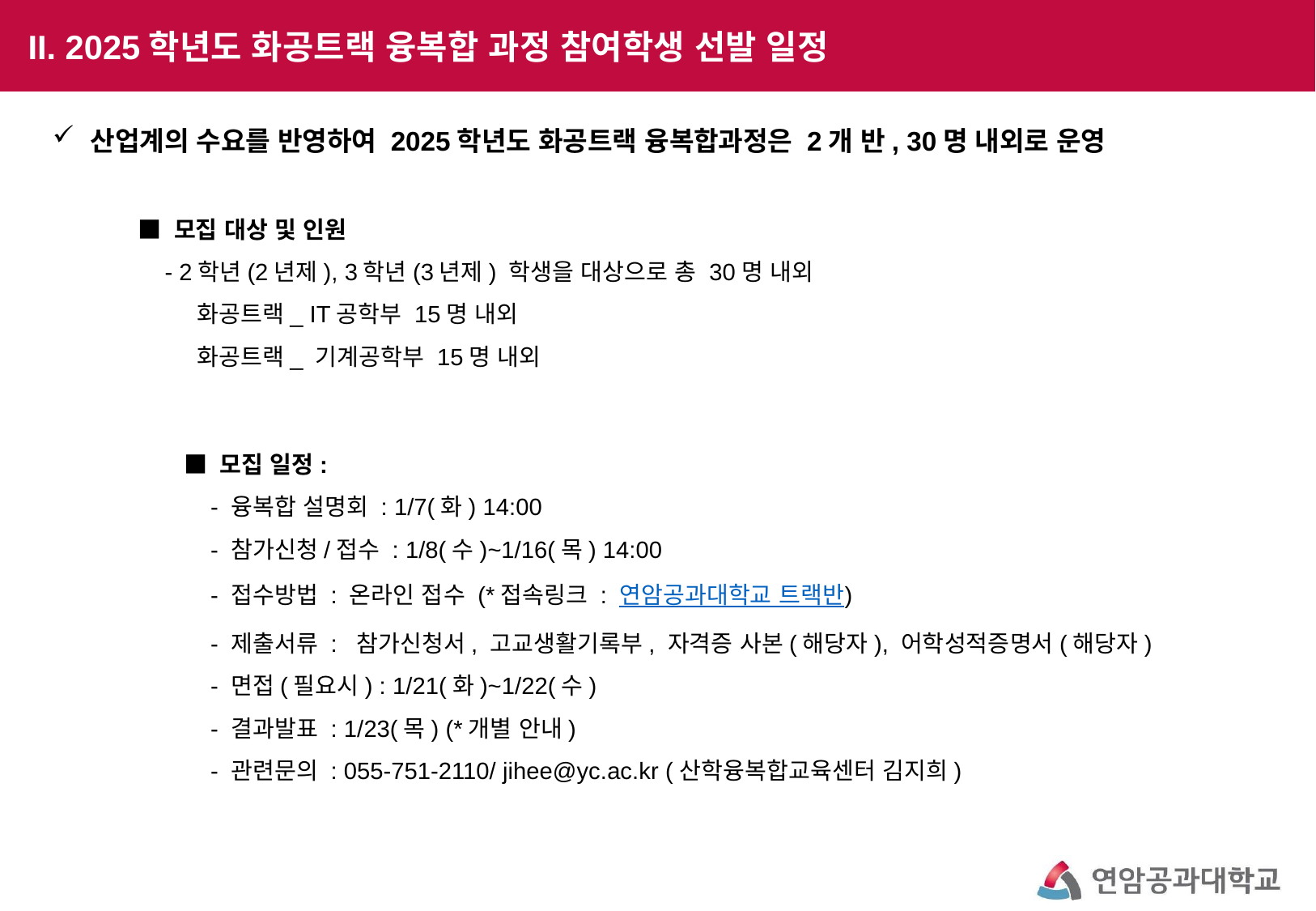

II. 2025학년도 화공트랙 융복합 과정 참여학생 선발 일정
산업계의 수요를 반영하여 2025학년도 화공트랙 융복합과정은 2개 반, 30명 내외로 운영
■ 모집 대상 및 인원
    - 2학년(2년제), 3학년(3년제) 학생을 대상으로 총 30명 내외
        화공트랙_ IT공학부 15명 내외
        화공트랙_ 기계공학부 15명 내외
■ 모집 일정:
    - 융복합 설명회 : 1/7(화) 14:00
    - 참가신청/접수 : 1/8(수)~1/16(목) 14:00
    - 접수방법 : 온라인 접수 (*접속링크 : 연암공과대학교 트랙반)
    - 제출서류 :  참가신청서, 고교생활기록부, 자격증 사본(해당자), 어학성적증명서(해당자)
    - 면접(필요시) : 1/21(화)~1/22(수)
    - 결과발표 : 1/23(목) (*개별 안내)
    - 관련문의 : 055-751-2110/ jihee@yc.ac.kr (산학융복합교육센터 김지희)